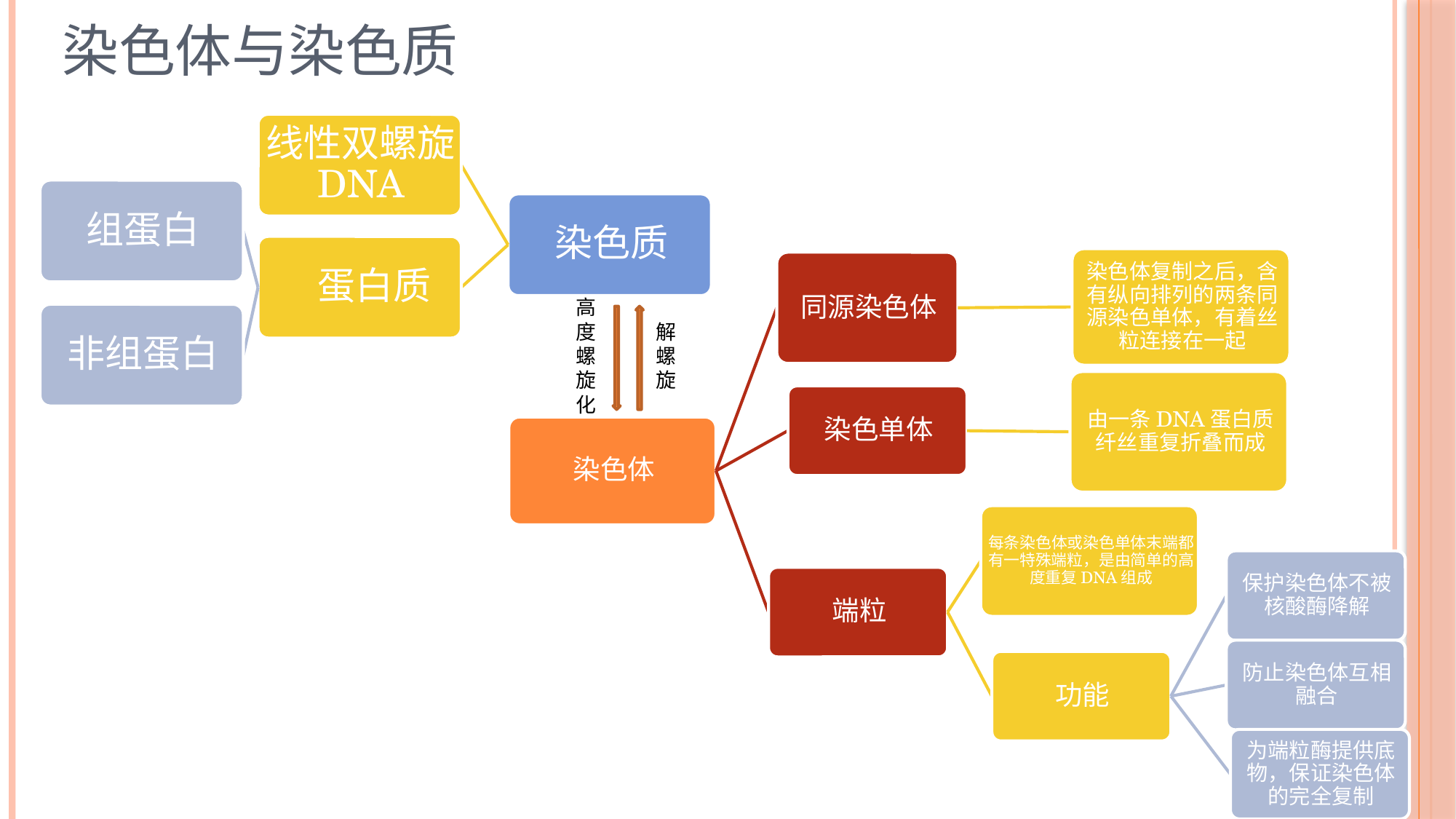

# 染色体与染色质
染色质

线性双螺旋DNA

  蛋白质

组蛋白

非组蛋白
染色体

同源染色体

染色体复制之后，含有纵向排列的两条同源染色单体，有着丝粒连接在一起

染色单体

由一条DNA蛋白质纤丝重复折叠而成

端粒

每条染色体或染色单体末端都有一特殊端粒，是由简单的高度重复DNA组成

功能

保护染色体不被核酸酶降解

防止染色体互相融合

为端粒酶提供底物，保证染色体的完全复制
高度螺旋化

解螺旋